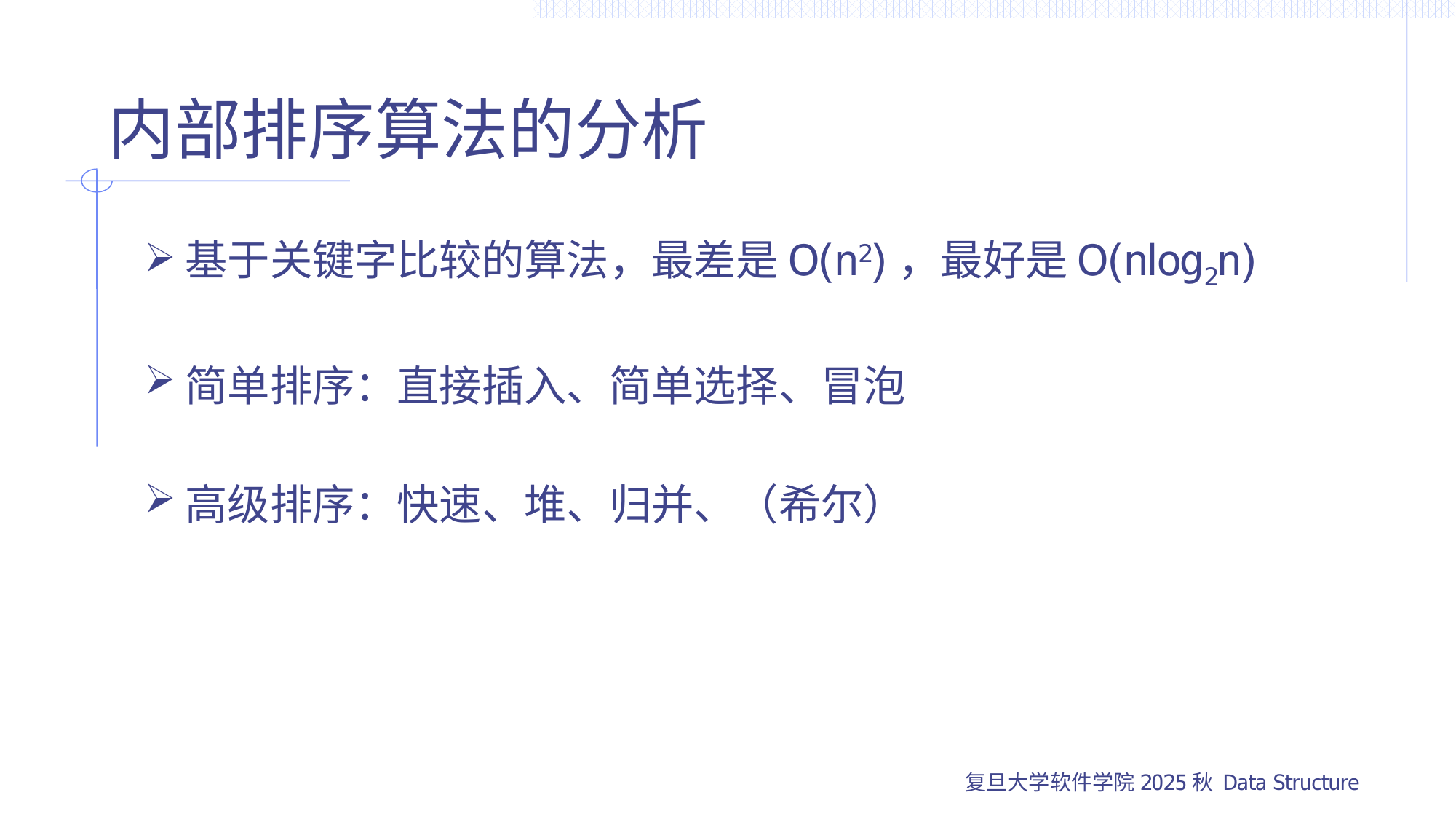

# 内部排序算法的分析
基于关键字比较的算法，最差是O(n2)，最好是O(nlog2n)

简单排序：直接插入、简单选择、冒泡

高级排序：快速、堆、归并、（希尔）